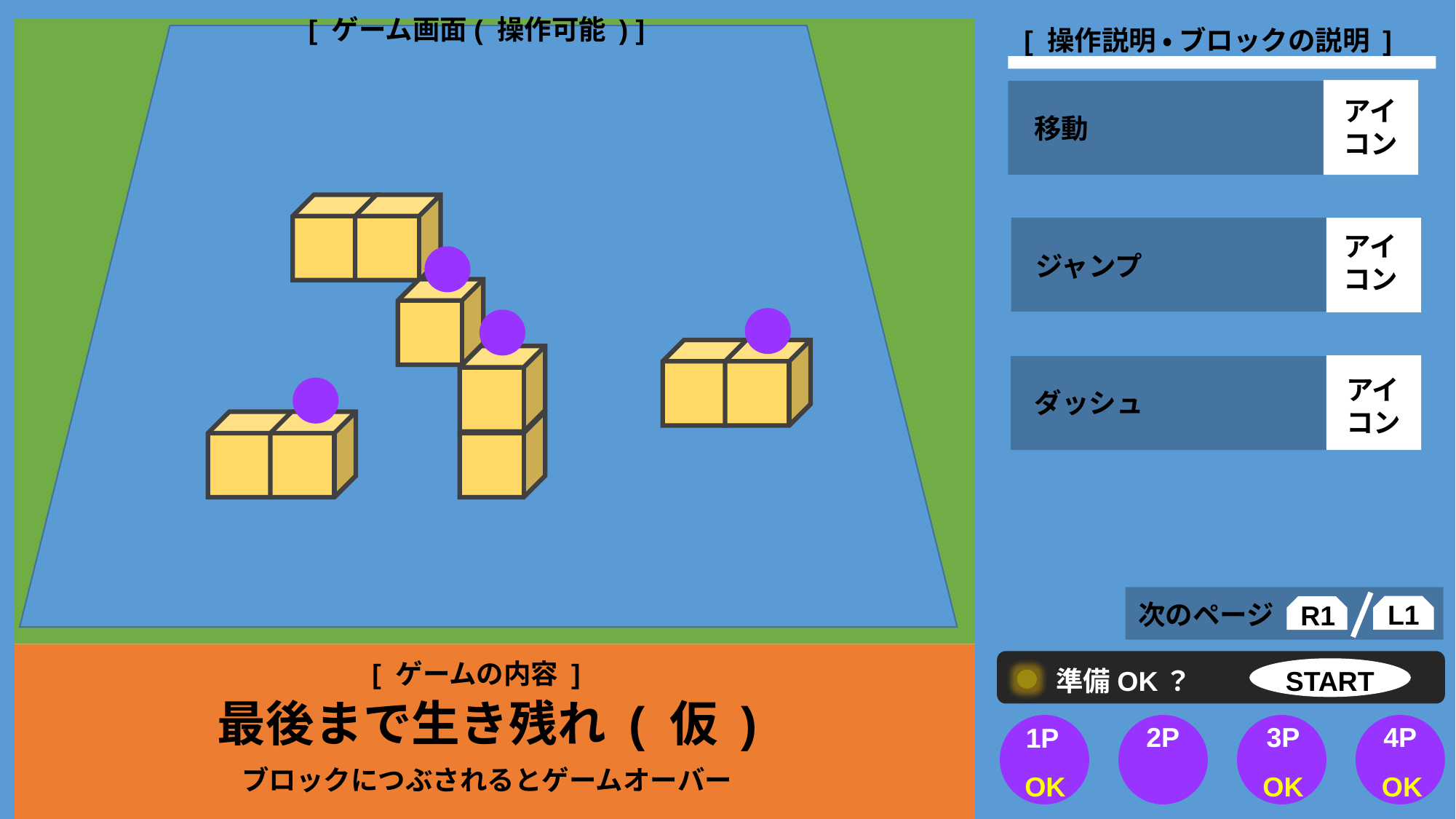

[ ゲーム画面( 操作可能 ) ]
[ 操作説明 ・ ブロックの説明 ]

アイ
コン
移動

アイ
コン
ジャンプ

アイ
コン

ダッシュ

次のページ
L1

R1

[ ゲームの内容 ]

準備OK？

START

最後まで生き残れ ( 仮 )
3P
4P

2P

1P
ブロックにつぶされるとゲームオーバー
OK
OK
OK